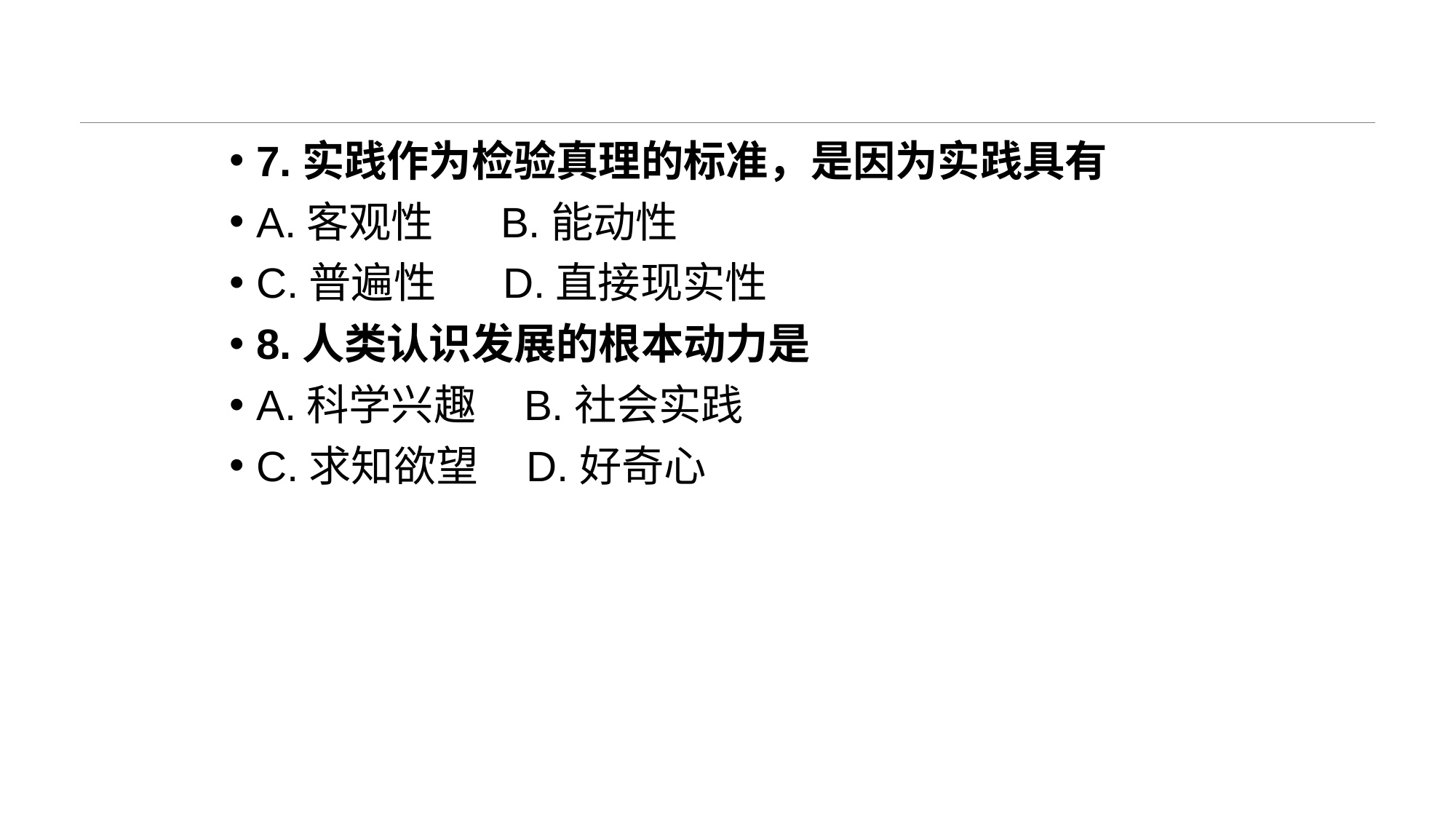

#
7.实践作为检验真理的标准，是因为实践具有
A.客观性      B.能动性
C.普遍性      D.直接现实性
8.人类认识发展的根本动力是
A.科学兴趣    B.社会实践
C.求知欲望    D.好奇心